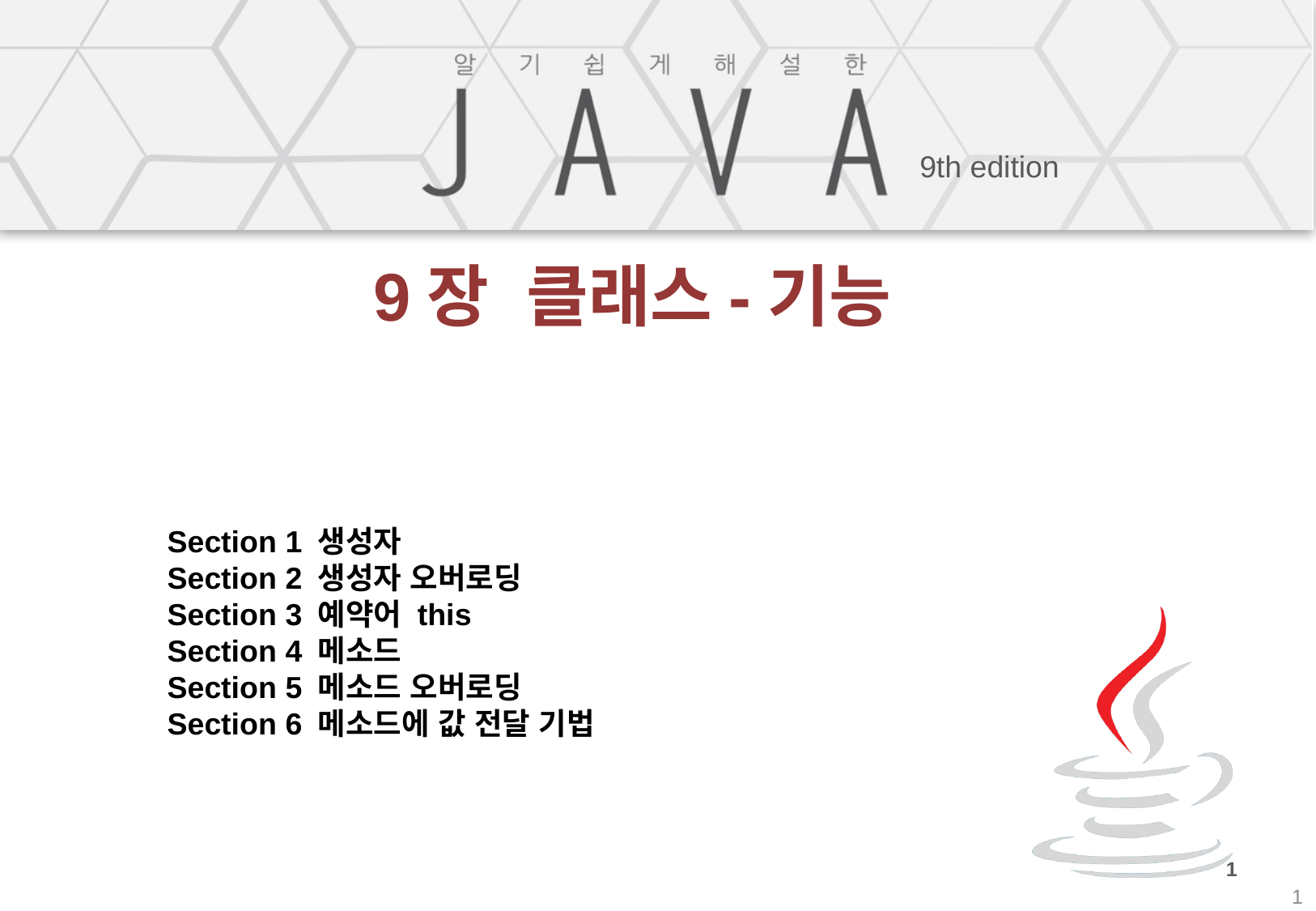

# 9장  클래스-기능

Section 1 생성자
Section 2 생성자 오버로딩
Section 3 예약어 this
Section 4 메소드
Section 5 메소드 오버로딩
Section 6 메소드에 값 전달 기법
1
1